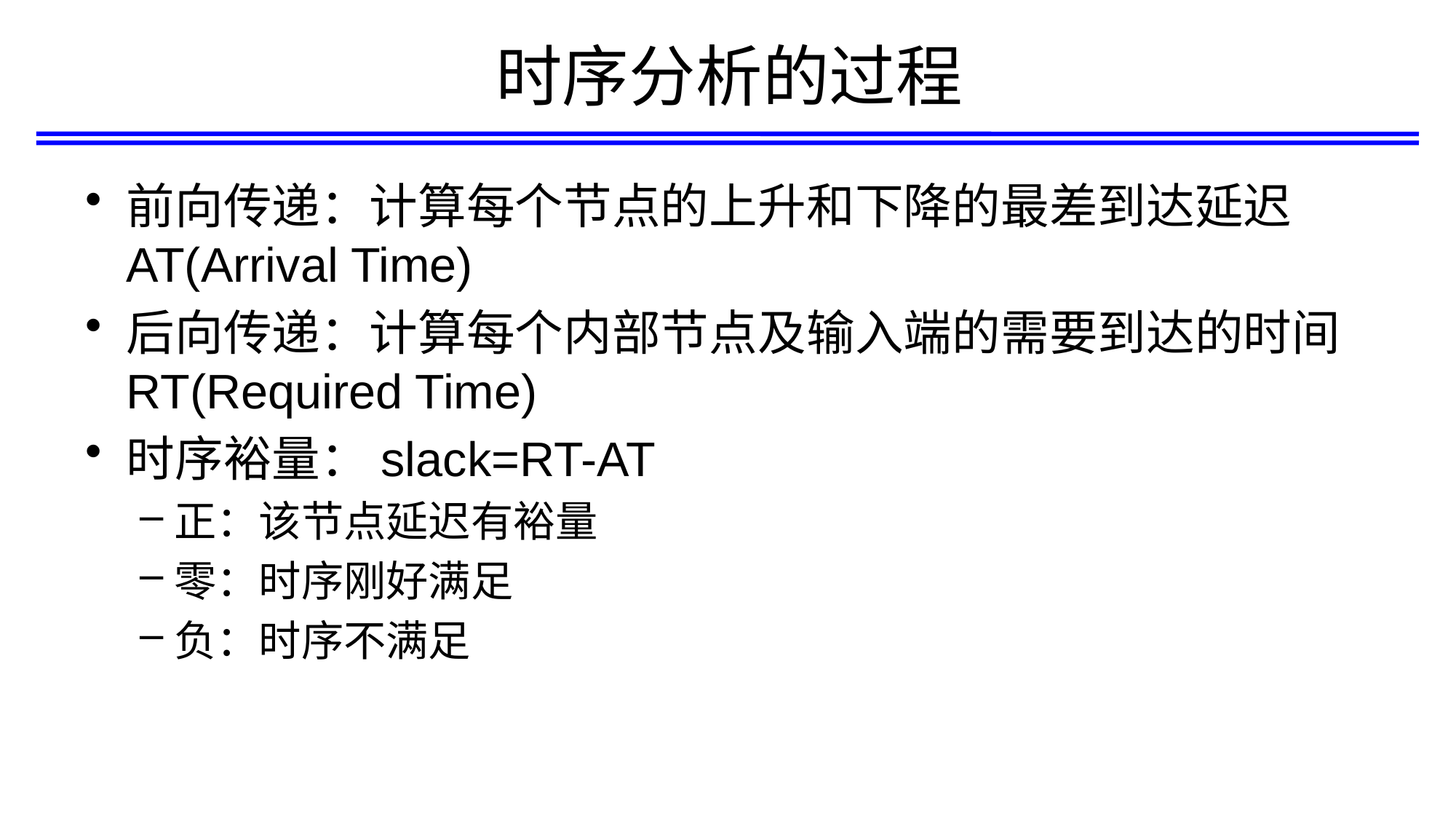

# 时序分析的过程
前向传递：计算每个节点的上升和下降的最差到达延迟AT(Arrival Time)
后向传递：计算每个内部节点及输入端的需要到达的时间RT(Required Time)
时序裕量：slack=RT-AT
正：该节点延迟有裕量
零：时序刚好满足
负：时序不满足